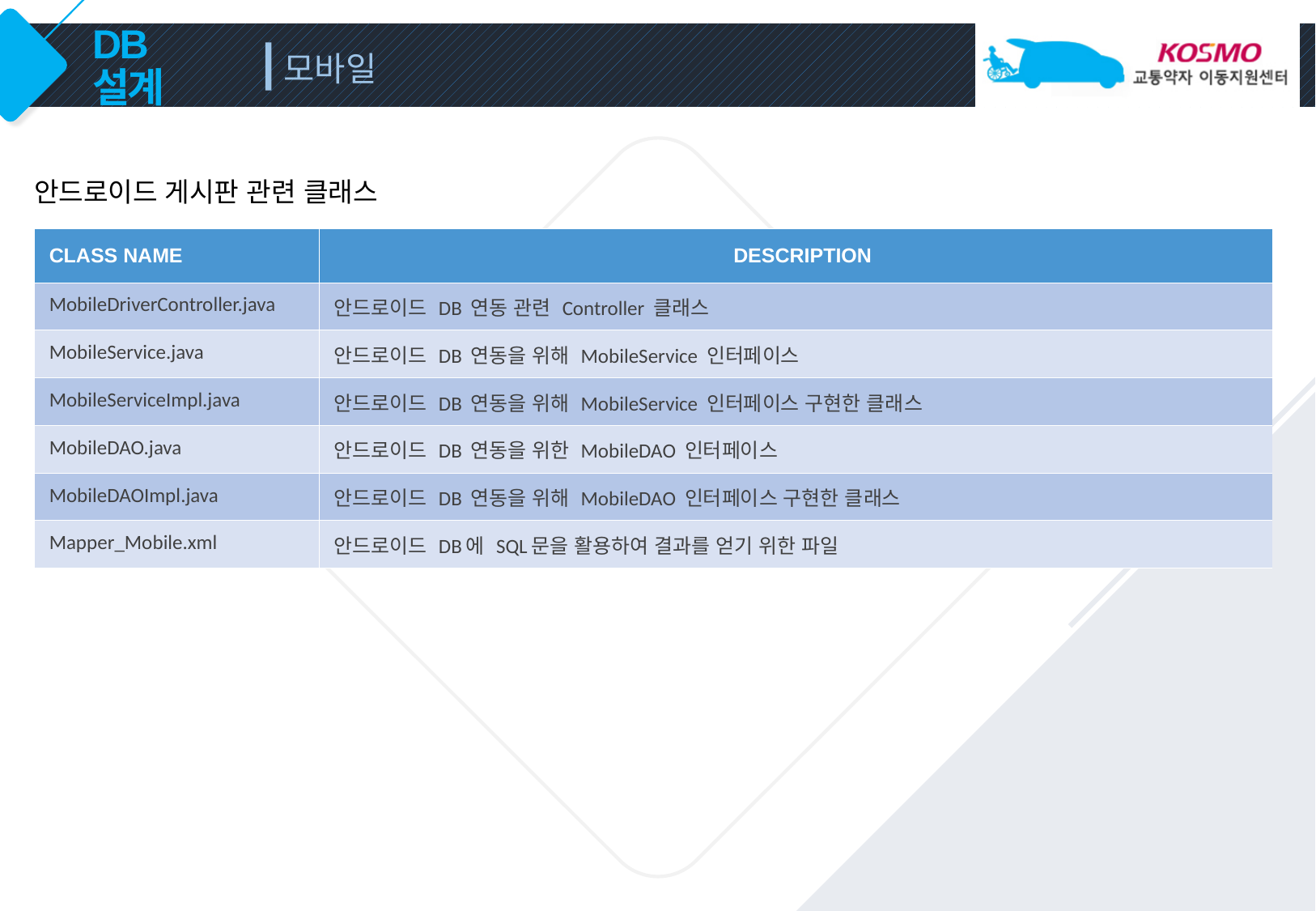

모바일

# DB 설계

안드로이드 게시판 관련 클래스
| CLASS NAME | DESCRIPTION |
| --- | --- |
| MobileDriverController.java | 안드로이드 DB 연동 관련 Controller 클래스 |
| MobileService.java | 안드로이드 DB 연동을 위해 MobileService 인터페이스 |
| MobileServiceImpl.java | 안드로이드 DB 연동을 위해 MobileService 인터페이스 구현한 클래스 |
| MobileDAO.java | 안드로이드 DB 연동을 위한 MobileDAO 인터페이스 |
| MobileDAOImpl.java | 안드로이드 DB 연동을 위해 MobileDAO 인터페이스 구현한 클래스 |
| Mapper\_Mobile.xml | 안드로이드 DB에 SQL문을 활용하여 결과를 얻기 위한 파일 |